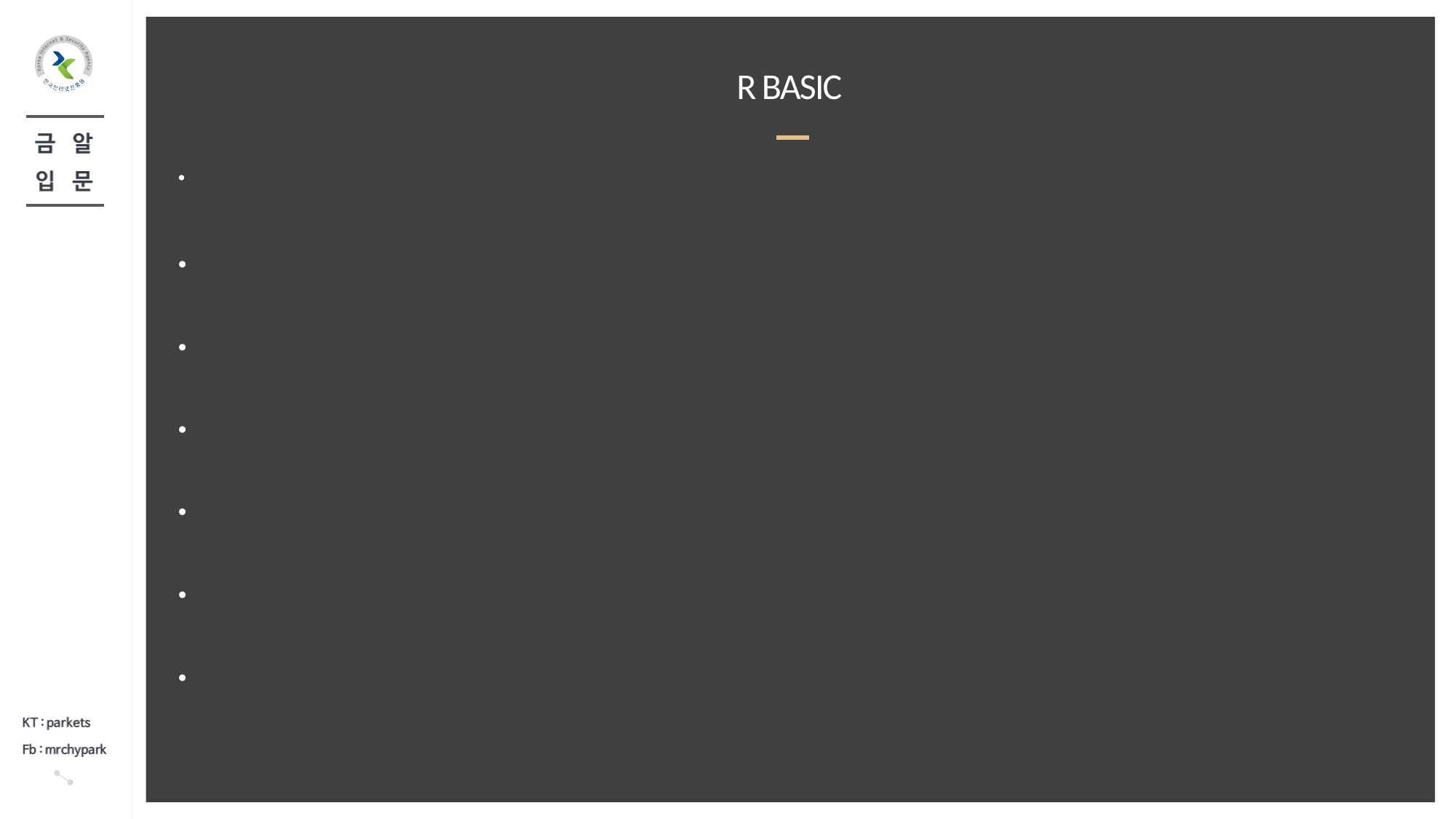

# R BASIC
용어 설명
객체      : R 엔진이 계산에 사용하기 위해 메모리에 저장된 데이터

선언      : 코드들의 모임이나 데이터 등의 이름을 짓는 행위

반환      : 함수가 입력을 받아 작성된 대로 계산하여 결과를 출력하는 것

함수      : 데이터가 아닌 객체의 일종으로 `함수()` 의 형태로 실행을 하는 문법을 가짐

자료형 : R이 데이터를 저장하는 방식으로 숫자, 글자, 벡터, 리스트, 데이터프레임 등이 있음

패키지 : 목적에 맞는 새롭게 만들어 둔 함수를 바로 사용할 수 있는 상태로 준비해 둔 것